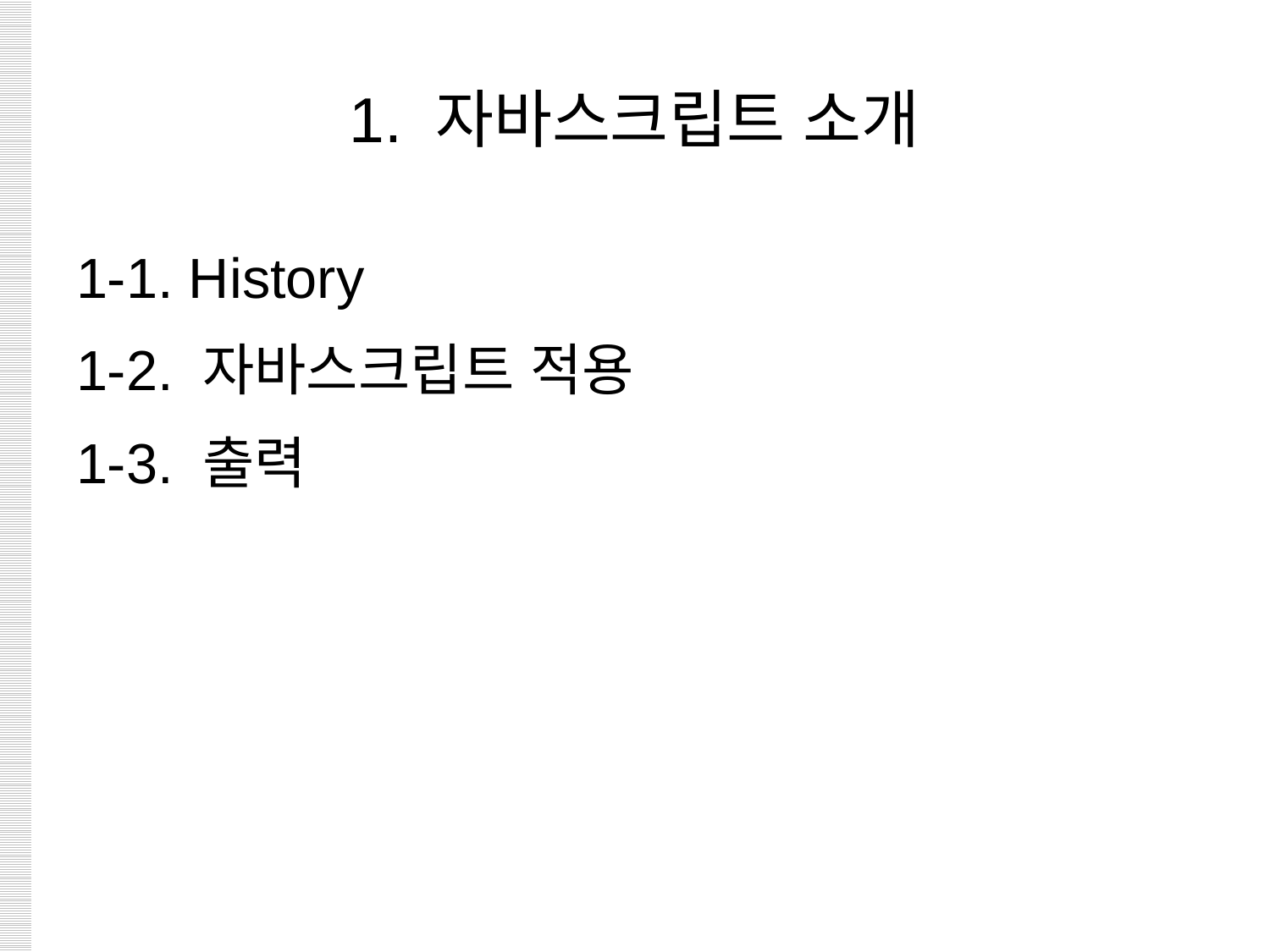

# 1. 자바스크립트 소개
1-1. History
1-2. 자바스크립트 적용
1-3. 출력